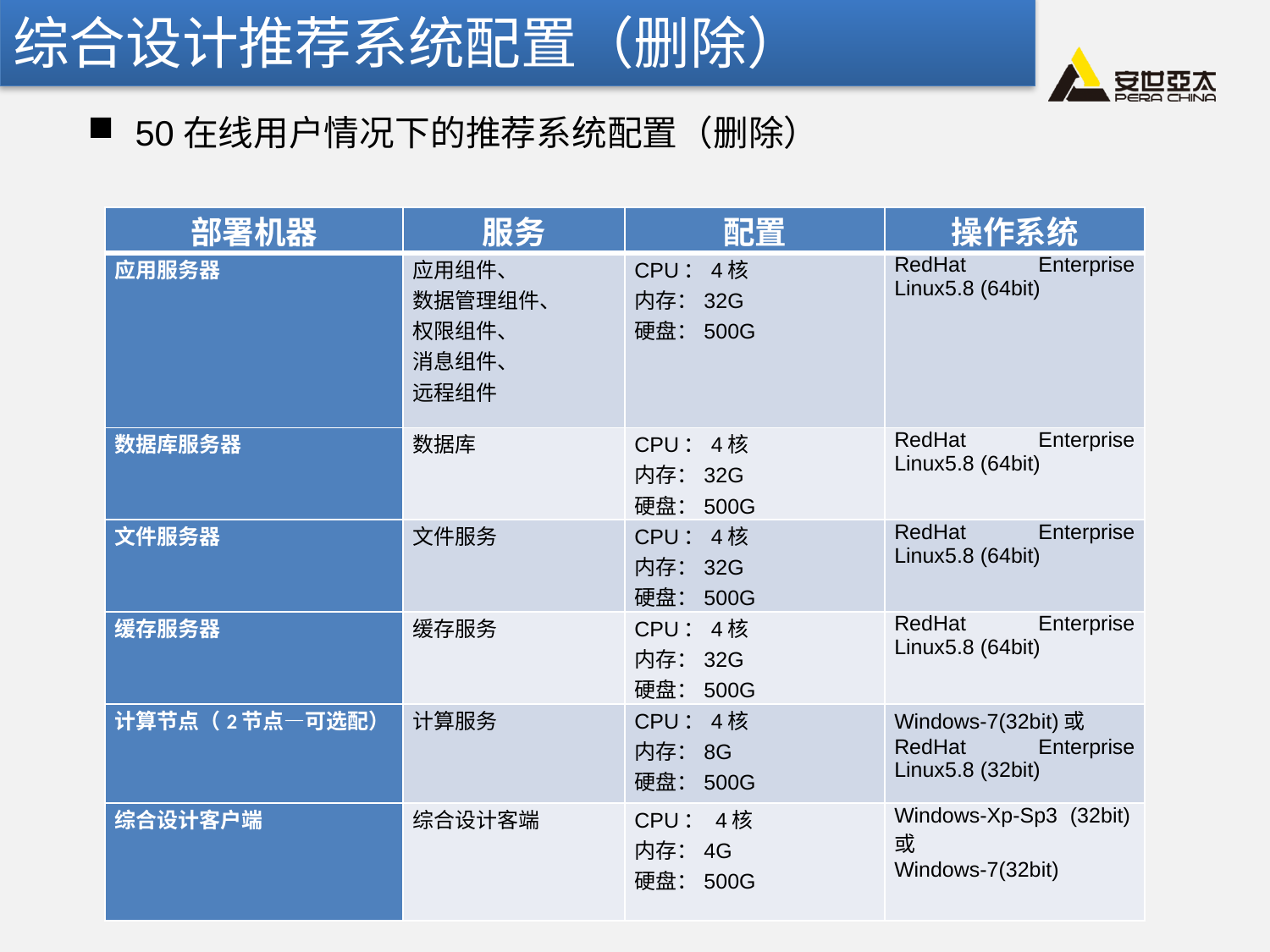

综合设计推荐系统配置（删除）
50在线用户情况下的推荐系统配置（删除）

| 部署机器 | 服务 | 配置 | 操作系统 |
| --- | --- | --- | --- |
| 应用服务器 | 应用组件、 数据管理组件、 权限组件、 消息组件、 远程组件 | CPU：4核 内存：32G 硬盘：500G | RedHat Enterprise Linux5.8 (64bit) |
| 数据库服务器 | 数据库 | CPU：4核 内存：32G 硬盘：500G | RedHat Enterprise Linux5.8 (64bit) |
| 文件服务器 | 文件服务 | CPU：4核 内存：32G 硬盘：500G | RedHat Enterprise Linux5.8 (64bit) |
| 缓存服务器 | 缓存服务 | CPU：4核 内存：32G 硬盘：500G | RedHat Enterprise Linux5.8 (64bit) |
| 计算节点（2节点—可选配） | 计算服务 | CPU：4核 内存：8G 硬盘：500G | Windows-7(32bit)或 RedHat Enterprise Linux5.8 (32bit) |
| 综合设计客户端 | 综合设计客端 | CPU： 4核 内存：4G 硬盘：500G | Windows-Xp-Sp3 (32bit)或 Windows-7(32bit) |